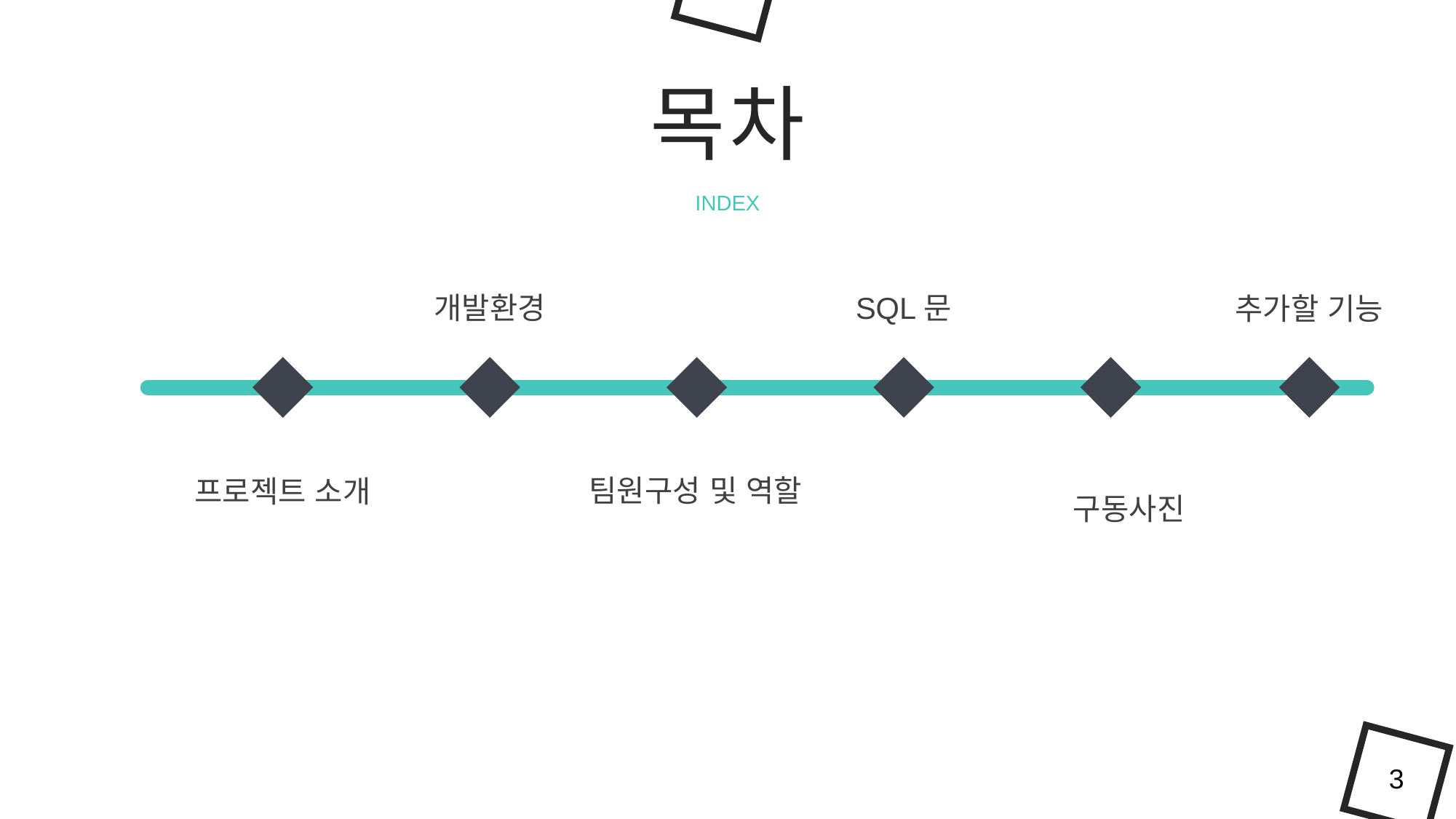

목차
INDEX
개발환경
SQL문
추가할 기능

팀원구성 및 역할
프로젝트 소개
구동사진